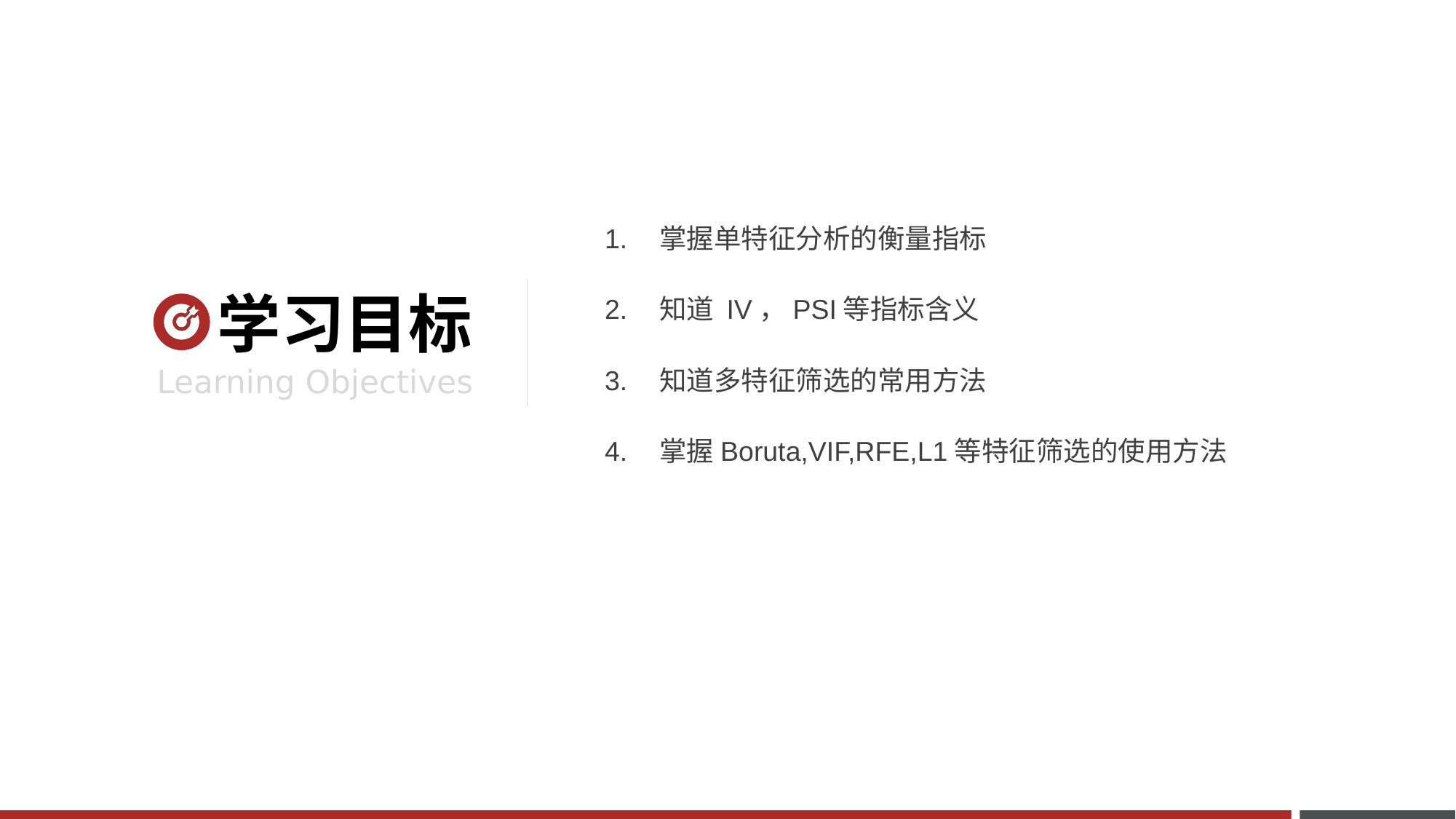

掌握单特征分析的衡量指标
知道 IV，PSI等指标含义
知道多特征筛选的常用方法
掌握Boruta,VIF,RFE,L1等特征筛选的使用方法